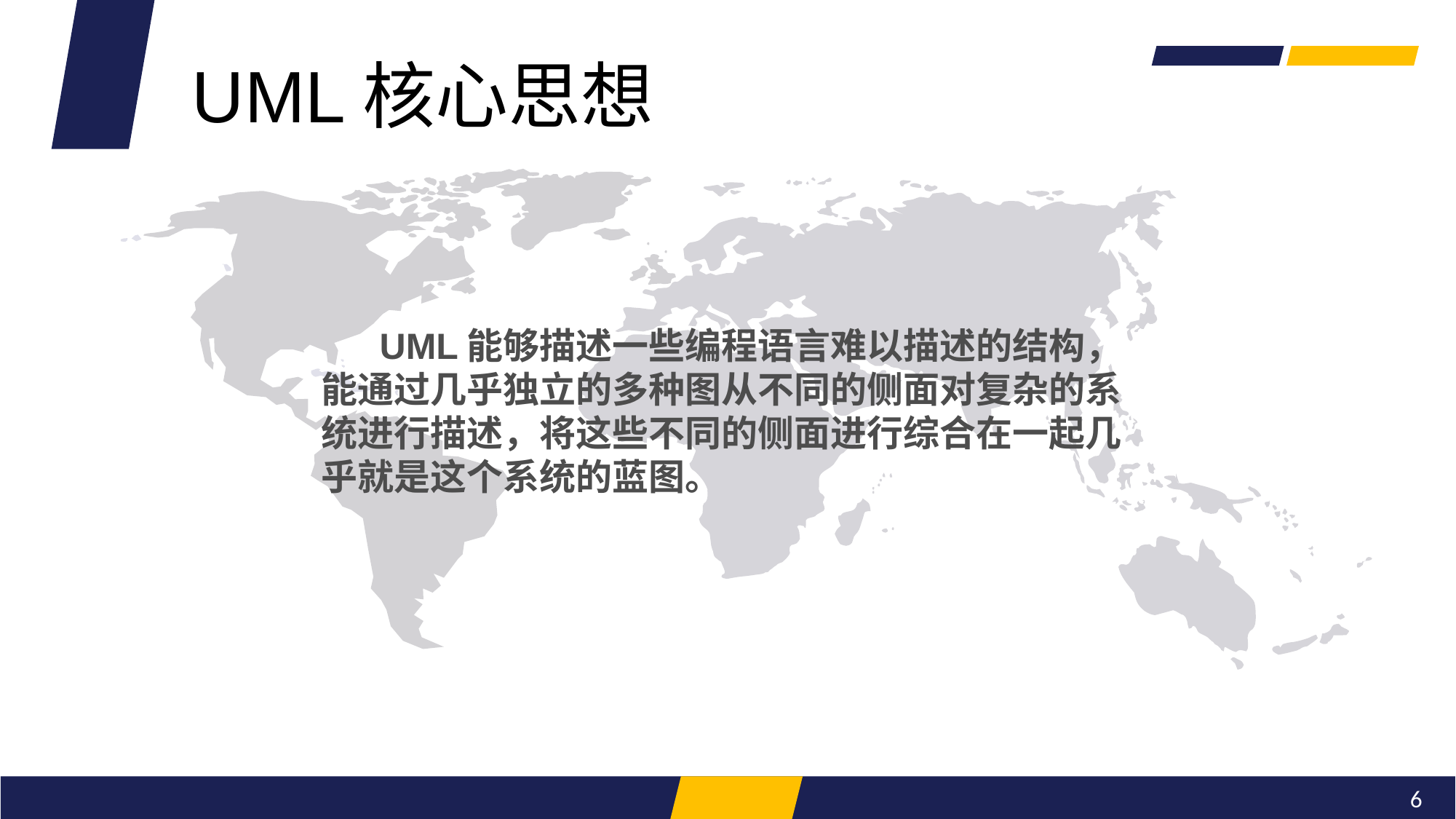

UML核心思想

       UML能够描述一些编程语言难以描述的结构，
能通过几乎独立的多种图从不同的侧面对复杂的系
统进行描述，将这些不同的侧面进行综合在一起几
乎就是这个系统的蓝图。

6